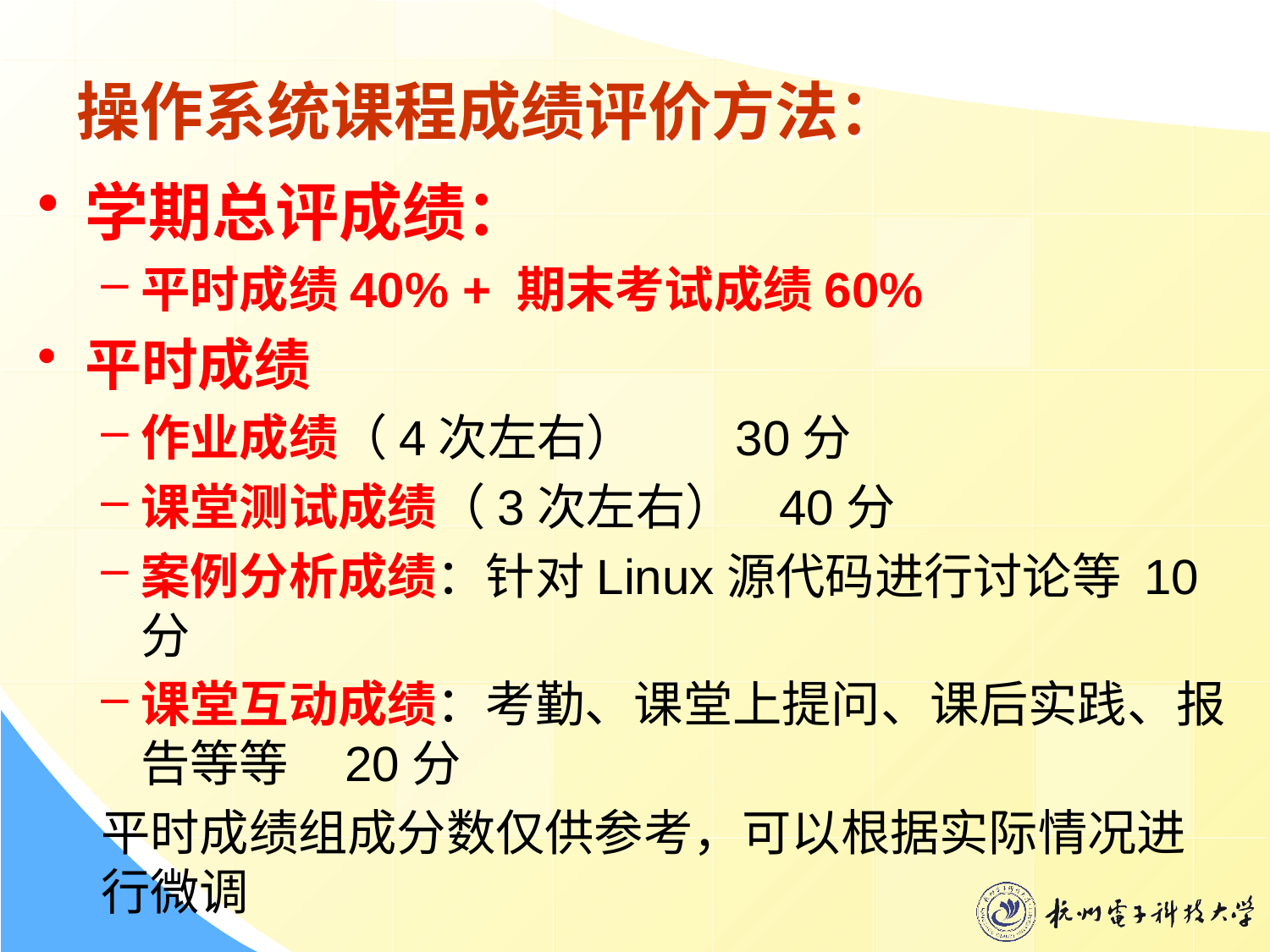

# 操作系统课程成绩评价方法：
学期总评成绩：
平时成绩40% + 期末考试成绩60%
平时成绩
作业成绩（4次左右）        30分
课堂测试成绩（3次左右）   40分
案例分析成绩：针对Linux源代码进行讨论等 10分
课堂互动成绩：考勤、课堂上提问、课后实践、报告等等    20分
平时成绩组成分数仅供参考，可以根据实际情况进行微调